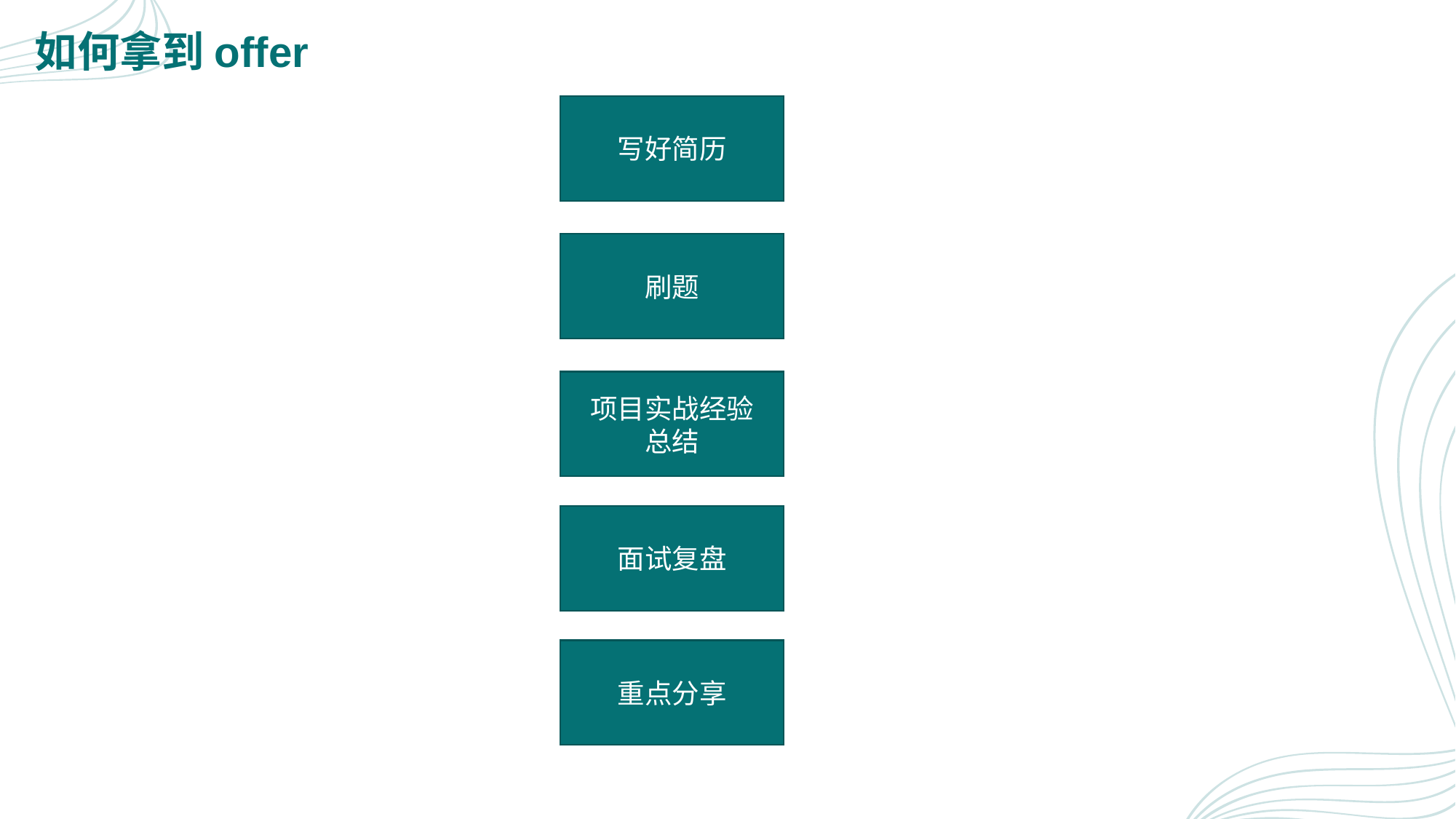

# 如何拿到offer
写好简历
刷题
项目实战经验
总结
面试复盘
重点分享